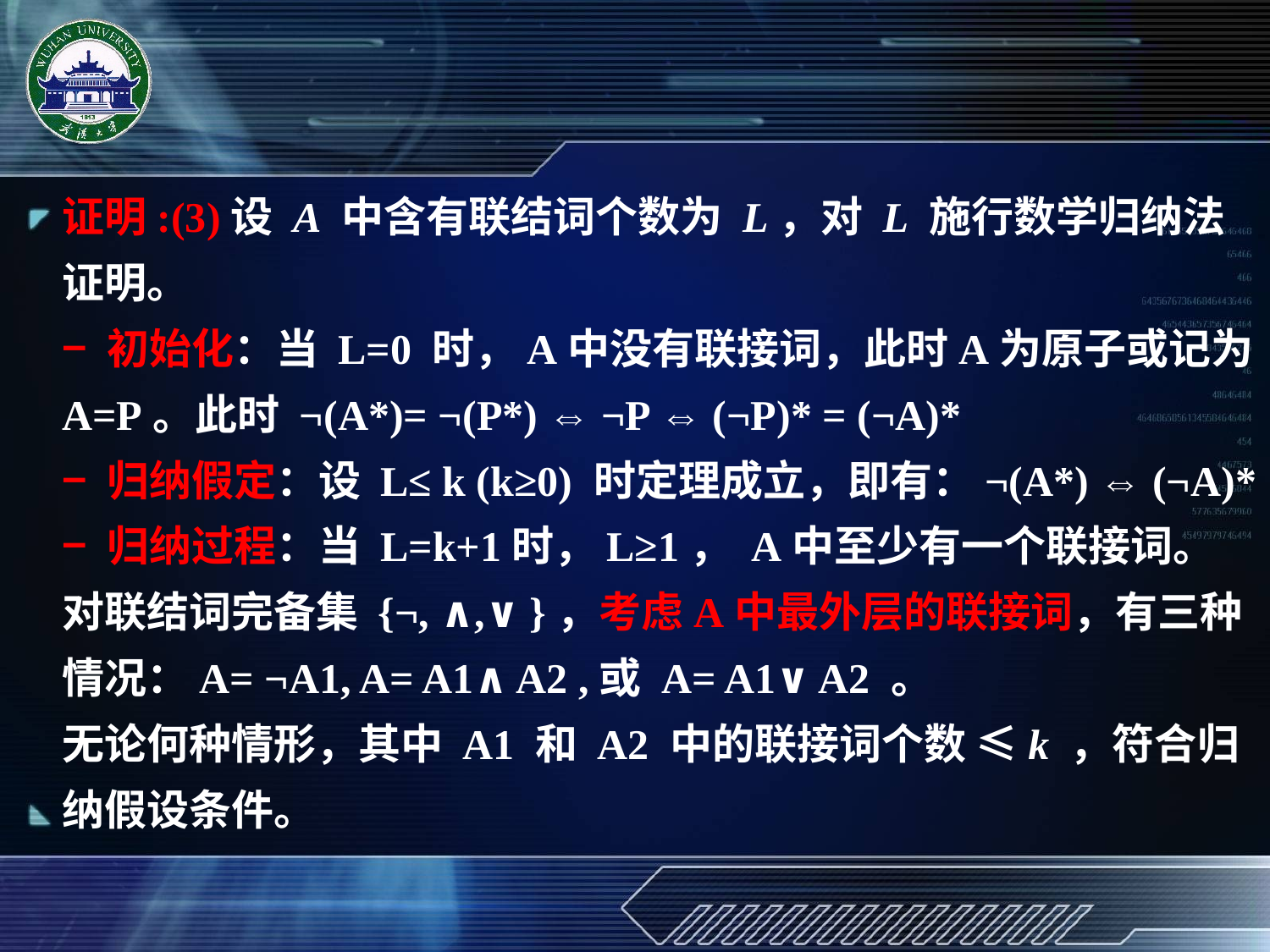

证明:(3)设 A 中含有联结词个数为 L，对 L 施行数学归纳法证明。
− 初始化：当 L=0 时，A中没有联接词，此时A为原子或记为 A=P。此时 ¬(A*)= ¬(P*) ⇔ ¬P ⇔ (¬P)* = (¬A)*
− 归纳假定：设 L≤ k (k≥0) 时定理成立，即有：¬(A*) ⇔ (¬A)*
− 归纳过程：当 L=k+1时，L≥1， A中至少有一个联接词。对联结词完备集 {¬, ∧,∨ }，考虑A中最外层的联接词，有三种情况：A= ¬A1, A= A1∧ A2 ,或 A= A1∨ A2 。
无论何种情形，其中 A1 和 A2 中的联接词个数 ≤k ，符合归纳假设条件。